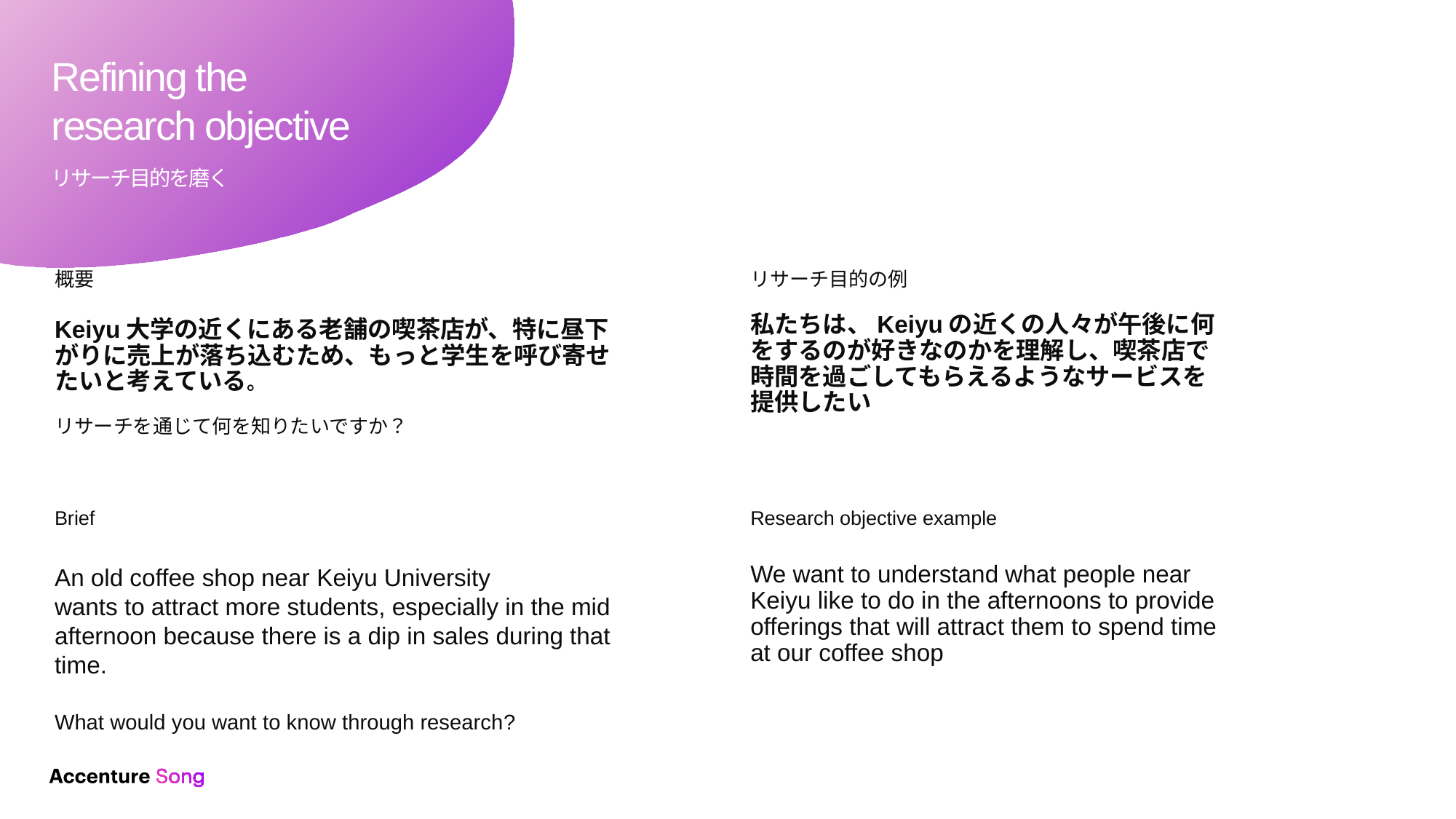

Refining the research objective
リサーチ目的を磨く
概要

Keiyu大学の近くにある老舗の喫茶店が、特に昼下がりに売上が落ち込むため、もっと学生を呼び寄せたいと考えている。

リサーチを通じて何を知りたいですか？
リサーチ目的の例

私たちは、Keiyuの近くの人々が午後に何をするのが好きなのかを理解し、喫茶店で時間を過ごしてもらえるようなサービスを提供したい
Brief

An old coffee shop near Keiyu University
wants to attract more students, especially in the mid afternoon because there is a dip in sales during that time.

What would you want to know through research??
Research objective example

We want to understand what people near Keiyu like to do in the afternoons to provide offerings that will attract them to spend time at our coffee shop